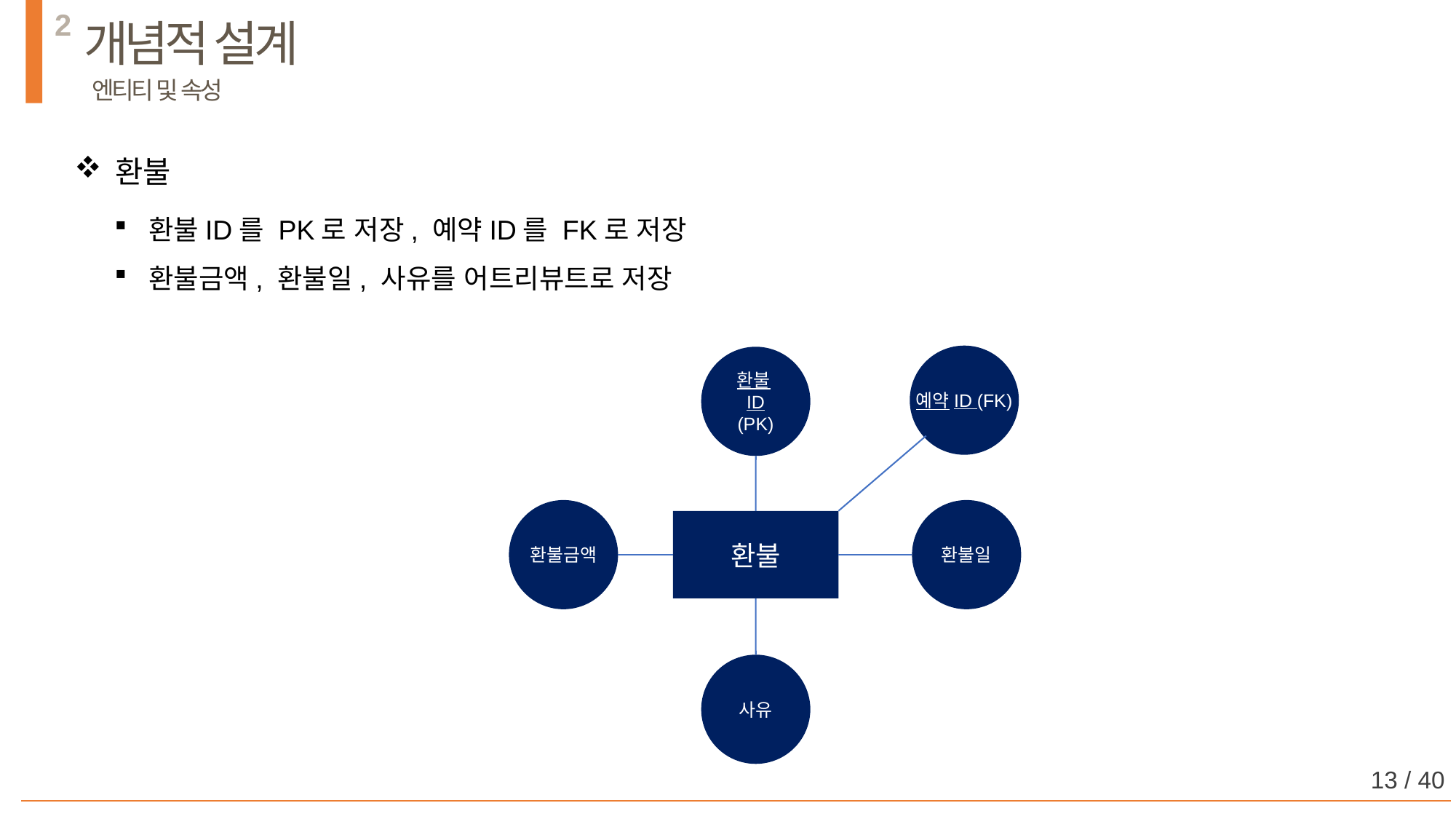

2
개념적 설계
 엔티티 및 속성

환불
환불ID를 PK로 저장, 예약ID를 FK로 저장
환불금액, 환불일, 사유를 어트리뷰트로 저장
예약ID (FK)
환불ID (PK)
환불금액
환불일
환불
사유